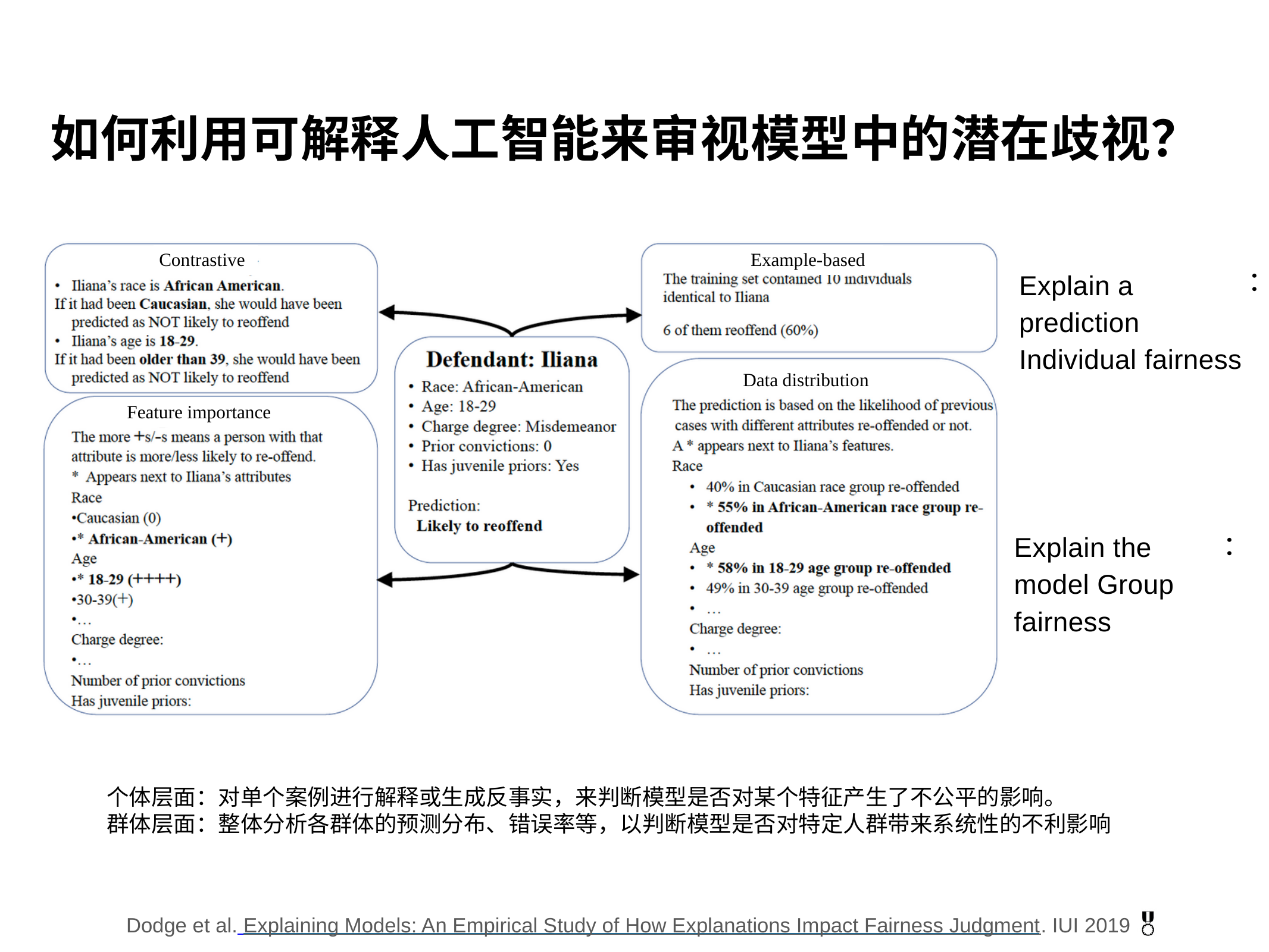

如何利用可解释人工智能来审视模型中的潜在歧视？

Contrastive
Example-based

：
Explain a prediction Individual fairness
Data distribution

Feature importance

：
Explain the model Group fairness
个体层面：对单个案例进行解释或生成反事实，来判断模型是否对某个特征产生了不公平的影响。
群体层面：整体分析各群体的预测分布、错误率等，以判断模型是否对特定人群带来系统性的不利影响
Dodge et al. Explaining Models: An Empirical Study of How Explanations Impact Fairness Judgment. IUI 2019